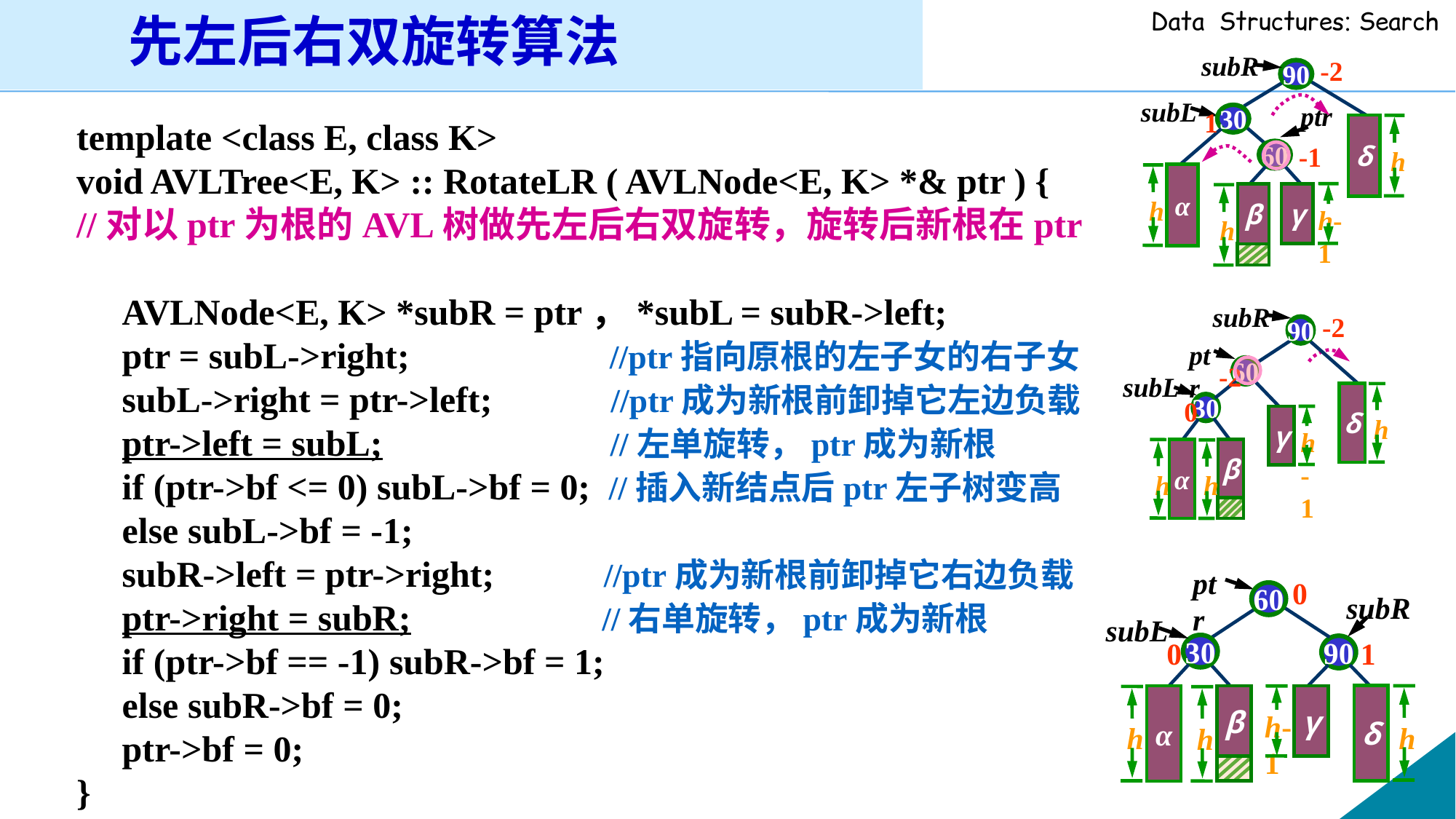

先左后右双旋转算法
-2
90

1
30
δ

h

-1
60
α

h

γ

h-1

β

h

subR

subL

ptr

template <class E, class K>
void AVLTree<E, K> :: RotateLR ( AVLNode<E, K> *& ptr ) {
//对以ptr为根的AVL树做先左后右双旋转，旋转后新根在ptr
     AVLNode<E, K> *subR = ptr，*subL = subR->left;
     ptr = subL->right;                      //ptr指向原根的左子女的右子女
     subL->right = ptr->left;             //ptr成为新根前卸掉它左边负载
     ptr->left = subL;                         //左单旋转，ptr成为新根
     if (ptr->bf <= 0) subL->bf = 0;  //插入新结点后ptr左子树变高
     else subL->bf = -1;
     subR->left = ptr->right;            //ptr成为新根前卸掉它右边负载
     ptr->right = subR;                     //右单旋转，ptr成为新根
     if (ptr->bf == -1) subR->bf = 1;
     else subR->bf = 0;
     ptr->bf = 0;
}

subR

-2
90
ptr

-2
60
subL

δ

h

0
30
γ

h-1

α

h

β

h

ptr

0
60
subR

subL

0
1
30
90

δ

h

α
β

h

h-1

γ

h